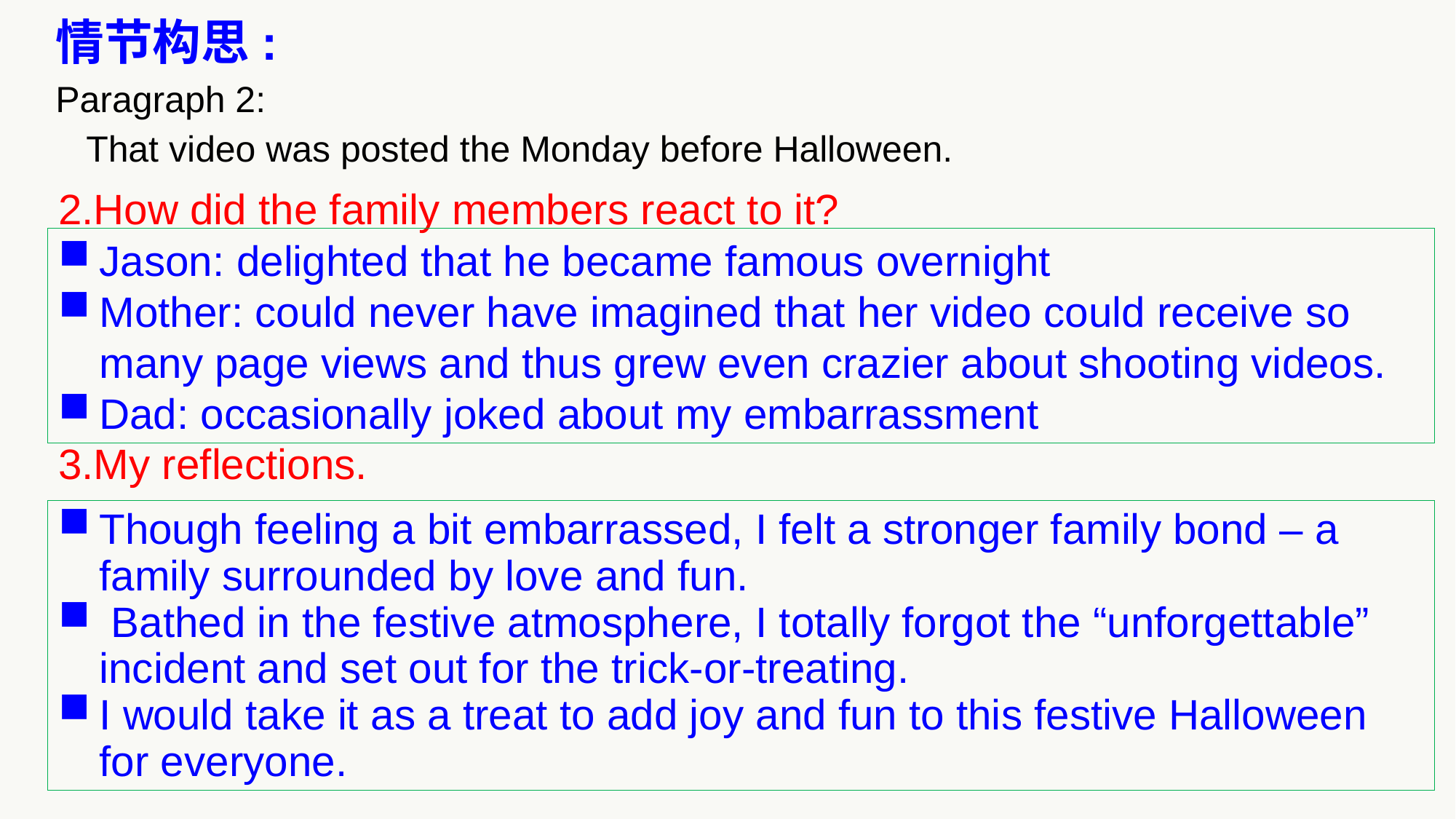

情节构思:
Paragraph 2:
   That video was posted the Monday before Halloween.
2.How did the family members react to it?

3.My reflections.
Jason: delighted that he became famous overnight
Mother: could never have imagined that her video could receive so many page views and thus grew even crazier about shooting videos.
Dad: occasionally joked about my embarrassment
Though feeling a bit embarrassed, I felt a stronger family bond – a family surrounded by love and fun.
 Bathed in the festive atmosphere, I totally forgot the “unforgettable” incident and set out for the trick-or-treating.
I would take it as a treat to add joy and fun to this festive Halloween for everyone.